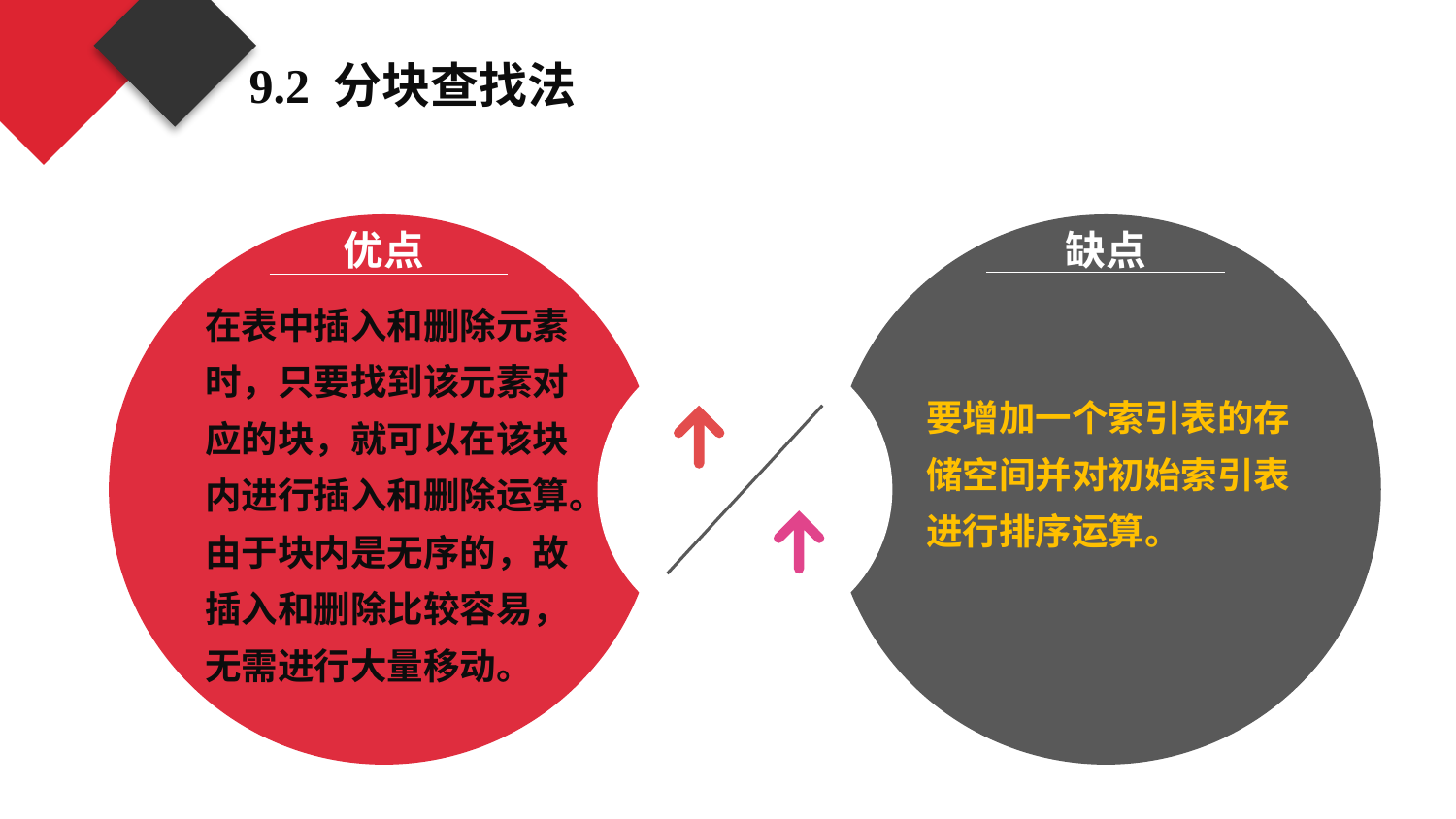

9.2 分块查找法
优点
在表中插入和删除元素时，只要找到该元素对应的块，就可以在该块内进行插入和删除运算。
由于块内是无序的，故插入和删除比较容易，无需进行大量移动。
要增加一个索引表的存储空间并对初始索引表进行排序运算。
缺点